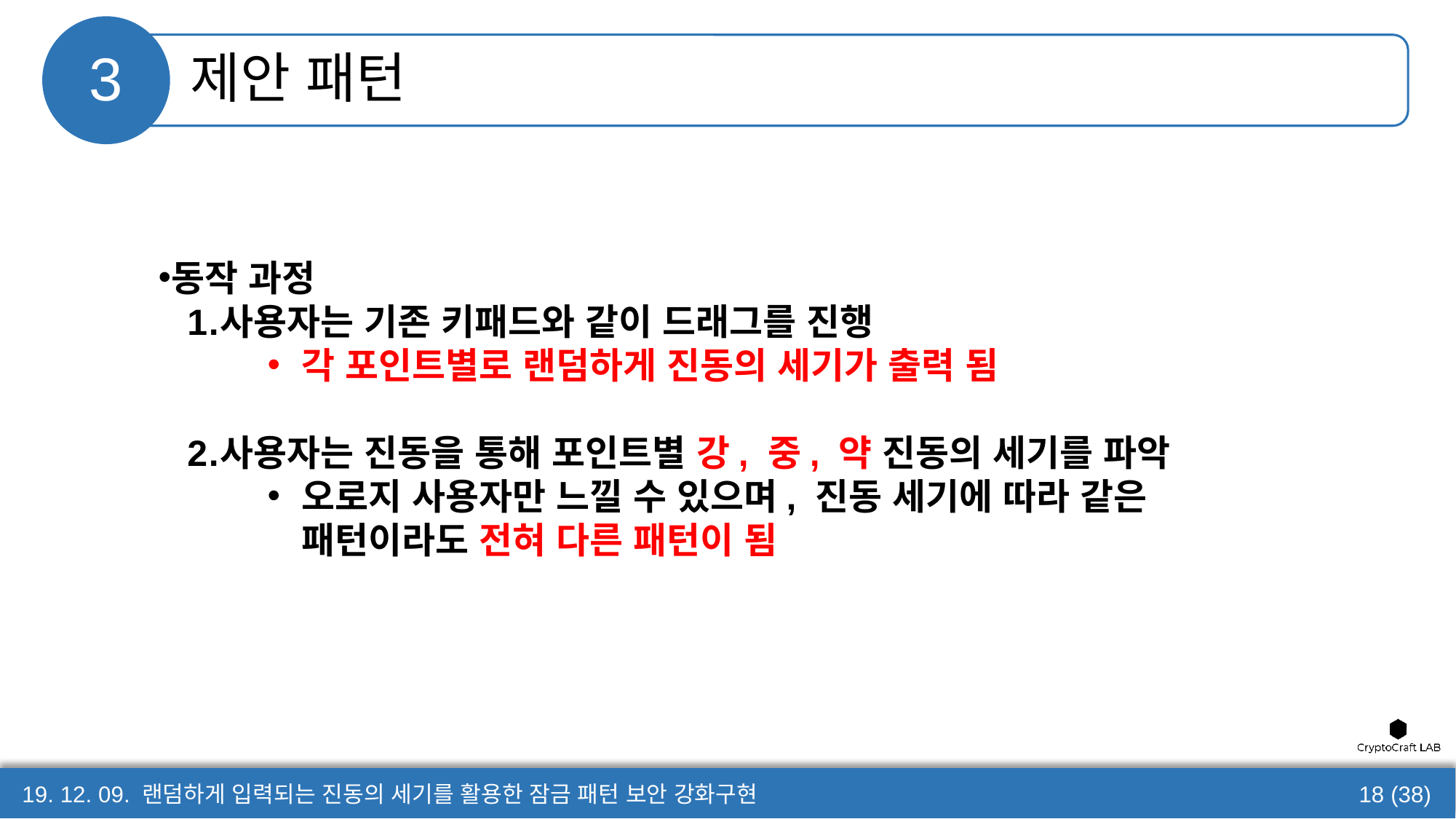

# 제안 패턴
3
동작 과정
사용자는 기존 키패드와 같이 드래그를 진행
각 포인트별로 랜덤하게 진동의 세기가 출력 됨

사용자는 진동을 통해 포인트별 강, 중, 약 진동의 세기를 파악
오로지 사용자만 느낄 수 있으며, 진동 세기에 따라 같은
패턴이라도 전혀 다른 패턴이 됨